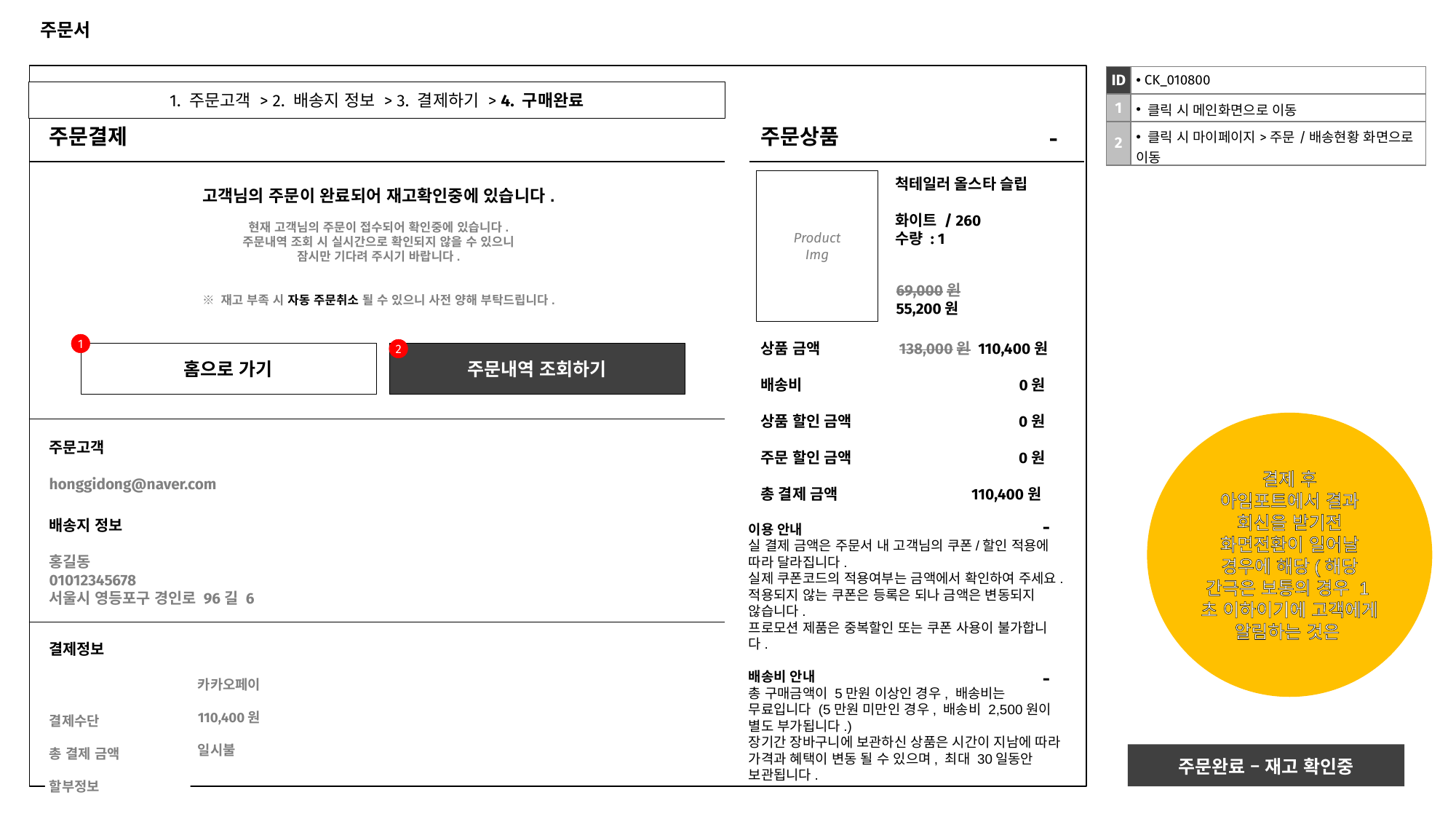

# 주문서

| ID | CK\_010800 |
| --- | --- |
| 1 | 클릭 시 메인화면으로 이동 |
| 2 | 클릭 시 마이페이지>주문/배송현황 화면으로 이동 |
1. 주문고객 > 2. 배송지 정보 > 3. 결제하기 > 4. 구매완료
주문결제
주문상품
-
Product
Img
척테일러 올스타 슬립

화이트 / 260
수량 : 1
고객님의 주문이 완료되어 재고확인중에 있습니다.

현재 고객님의 주문이 접수되어 확인중에 있습니다.
주문내역 조회 시 실시간으로 확인되지 않을 수 있으니
잠시만 기다려 주시기 바랍니다.

※ 재고 부족 시 자동 주문취소 될 수 있으니 사전 양해 부탁드립니다.
69,000원
55,200원
1
상품 금액                  138,000원 110,400원

배송비                                                   0원

상품 할인 금액                                       0원

주문 할인 금액                                       0원

총 결제 금액                               110,400원
2
홈으로 가기
주문내역 조회하기
결제 후
아임포트에서 결과 회신을 받기전 화면전환이 일어날 경우에 해당(해당 간극은 보통의 경우 1초 이하이기에 고객에게 알림하는 것은
주문고객

honggidong@naver.com
-
배송지 정보

홍길동
01012345678
서울시 영등포구 경인로 96길 6
이용 안내
실 결제 금액은 주문서 내 고객님의 쿠폰/할인 적용에 따라 달라집니다.
실제 쿠폰코드의 적용여부는 금액에서 확인하여 주세요. 적용되지 않는 쿠폰은 등록은 되나 금액은 변동되지 않습니다. 
프로모션 제품은 중복할인 또는 쿠폰 사용이 불가합니다.
배송비 안내
총 구매금액이 5만원 이상인 경우, 배송비는 무료입니다 (5만원 미만인 경우, 배송비 2,500원이 별도 부가됩니다.)
장기간 장바구니에 보관하신 상품은 시간이 지남에 따라 가격과 혜택이 변동 될 수 있으며, 최대 30일동안 보관됩니다.
결제정보

결제수단

총 결제 금액

할부정보

카카오페이

110,400원

일시불
-
주문완료 – 재고 확인중